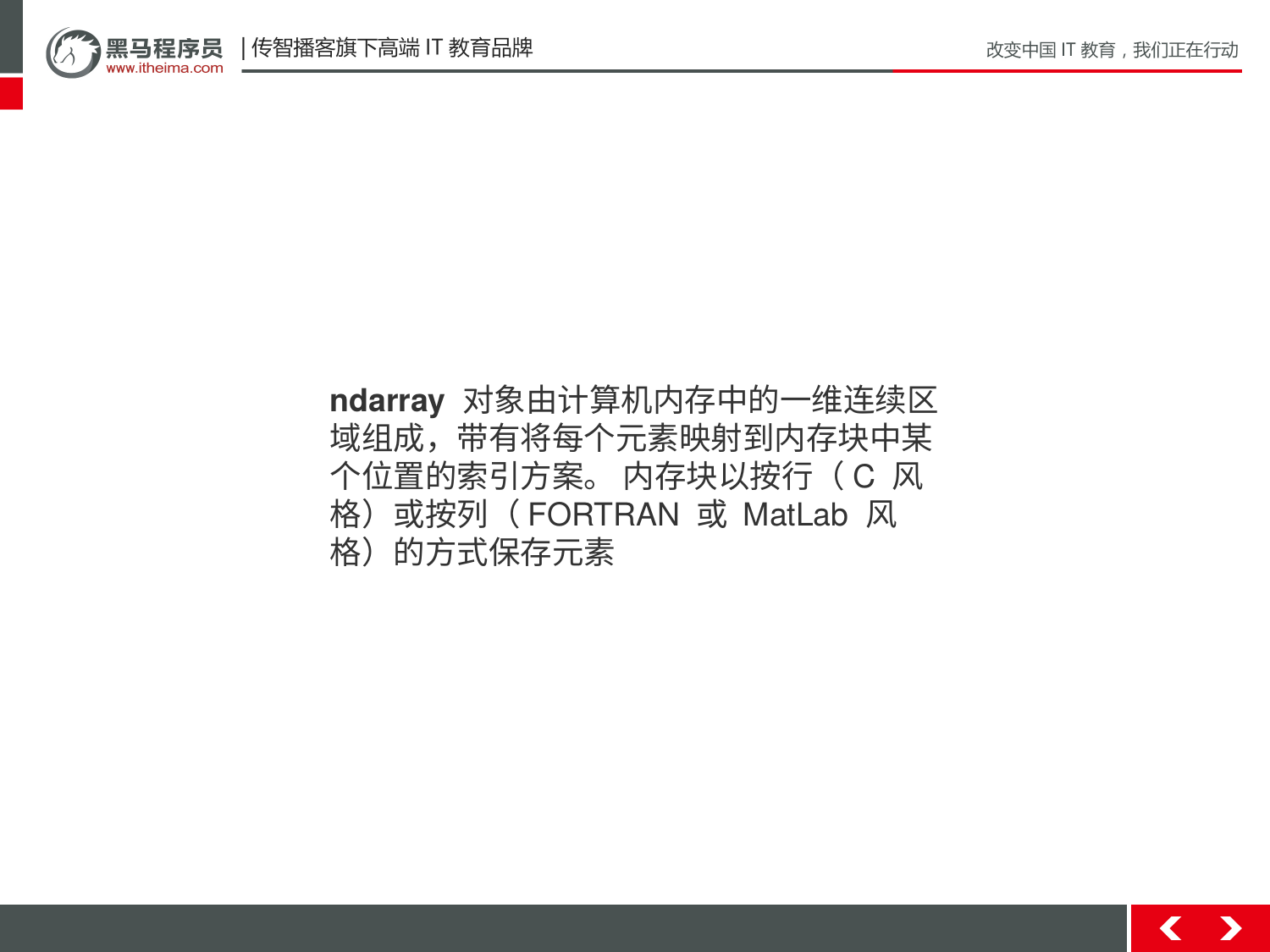

ndarray 对象由计算机内存中的一维连续区域组成，带有将每个元素映射到内存块中某个位置的索引方案。 内存块以按行（C 风格）或按列（FORTRAN 或 MatLab 风格）的方式保存元素